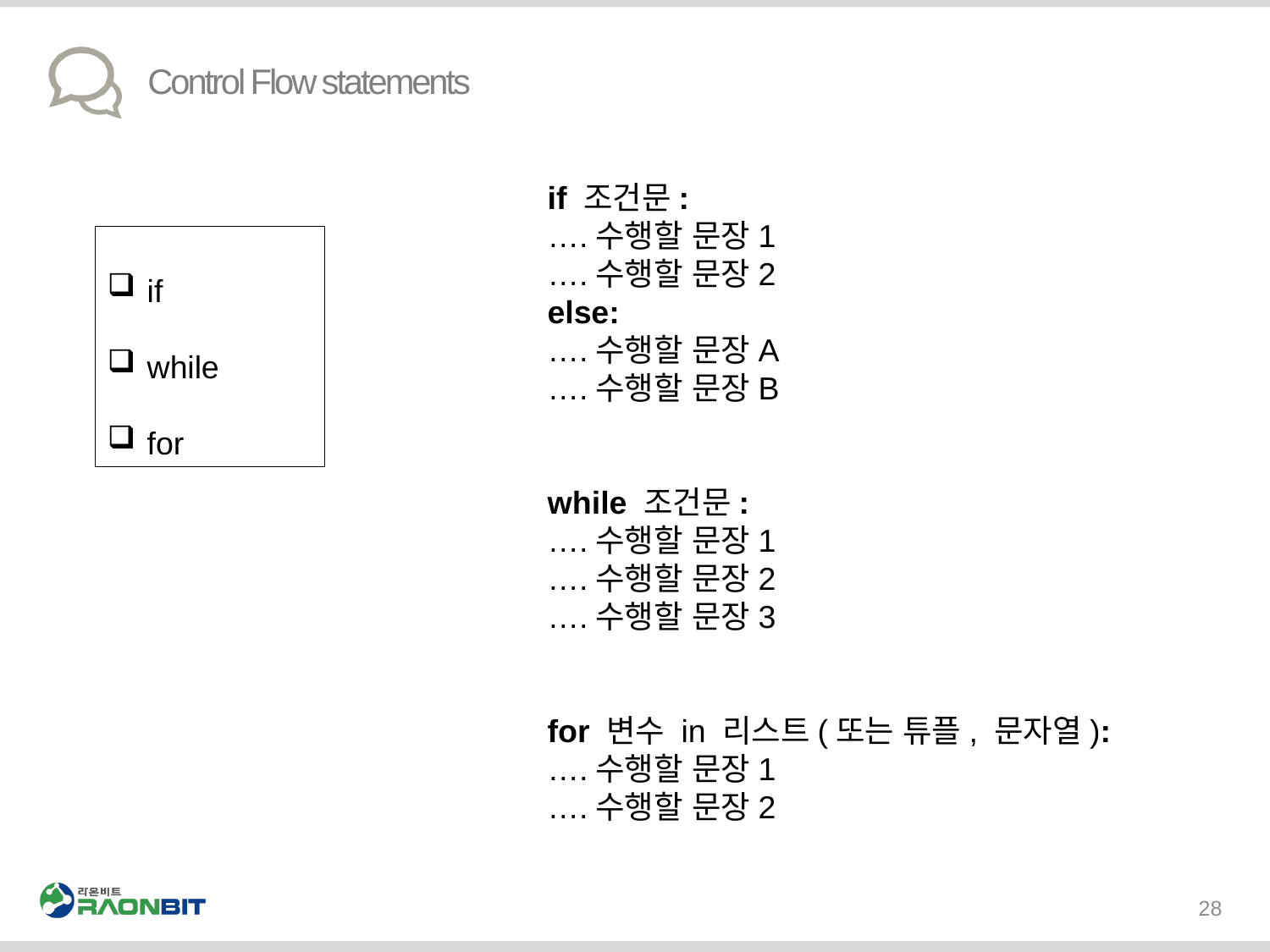

# Control Flow statements
if 조건문:
….수행할 문장1
….수행할 문장2
else:
….수행할 문장A
….수행할 문장B

while 조건문:
….수행할 문장1
….수행할 문장2
….수행할 문장3

for 변수 in 리스트(또는 튜플, 문자열):
….수행할 문장1
….수행할 문장2
if
while
for
28